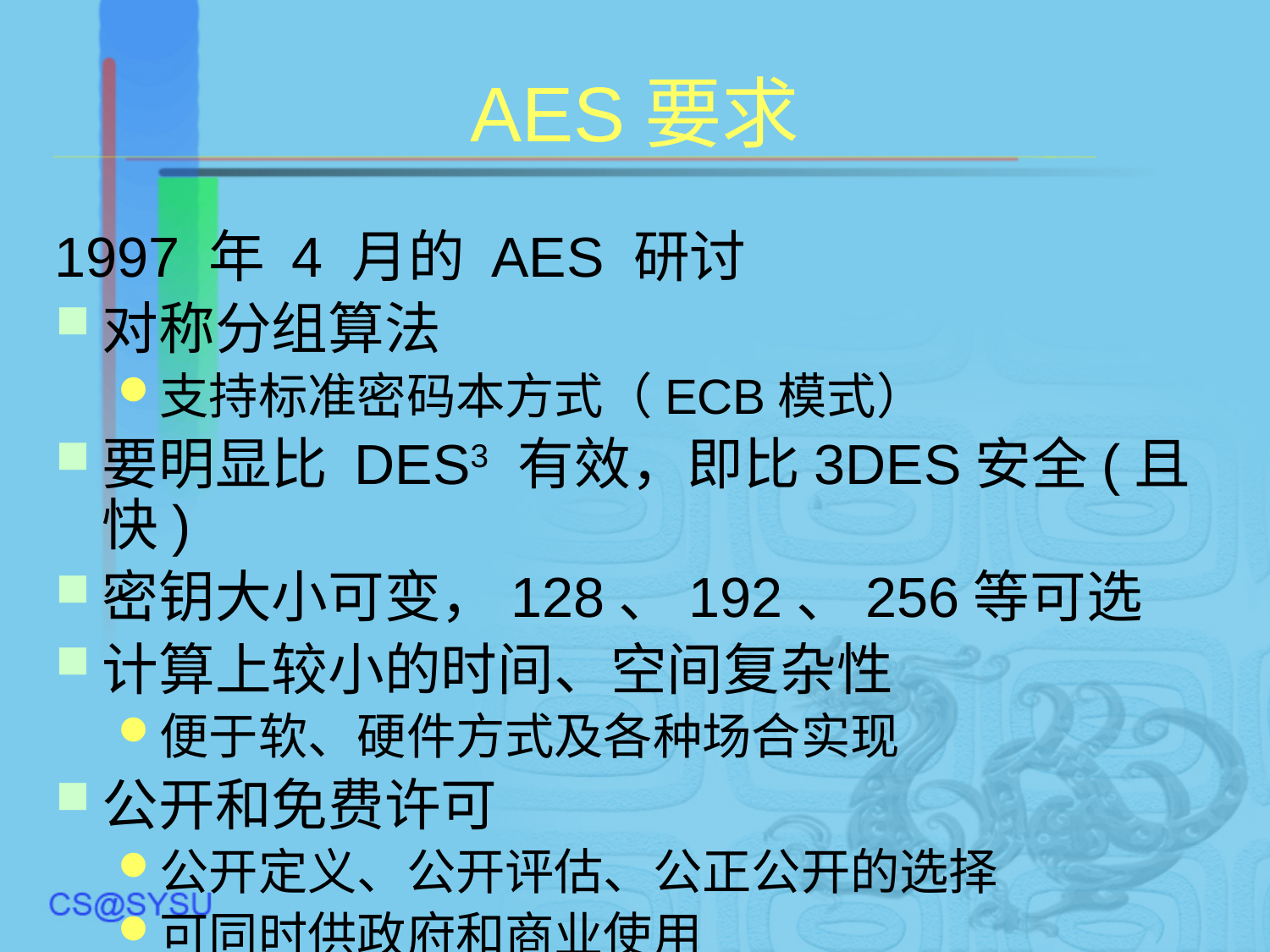

# AES要求
1997 年 4 月的 AES 研讨
对称分组算法
支持标准密码本方式（ECB模式）
要明显比 DES3 有效，即比3DES安全(且快)
密钥大小可变，128、192、256等可选
计算上较小的时间、空间复杂性
便于软、硬件方式及各种场合实现
公开和免费许可
公开定义、公开评估、公正公开的选择
可同时供政府和商业使用